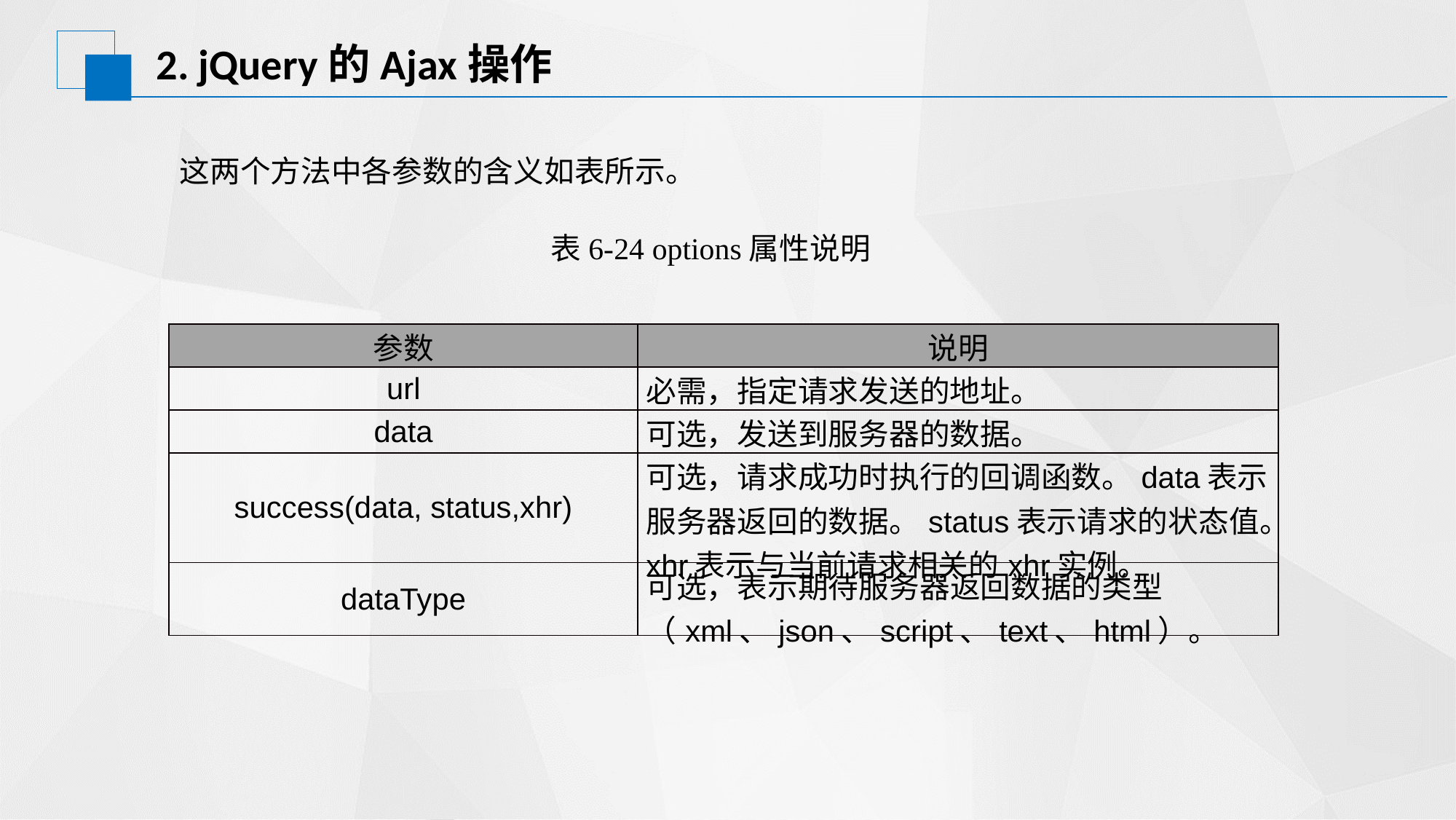

# 2. jQuery的Ajax操作
这两个方法中各参数的含义如表所示。
表6-24 options属性说明
| 参数 | 说明 |
| --- | --- |
| url | 必需，指定请求发送的地址。 |
| data | 可选，发送到服务器的数据。 |
| success(data, status,xhr) | 可选，请求成功时执行的回调函数。data表示服务器返回的数据。status表示请求的状态值。xhr表示与当前请求相关的xhr实例。 |
| dataType | 可选，表示期待服务器返回数据的类型（xml、json、script、text、html）。 |